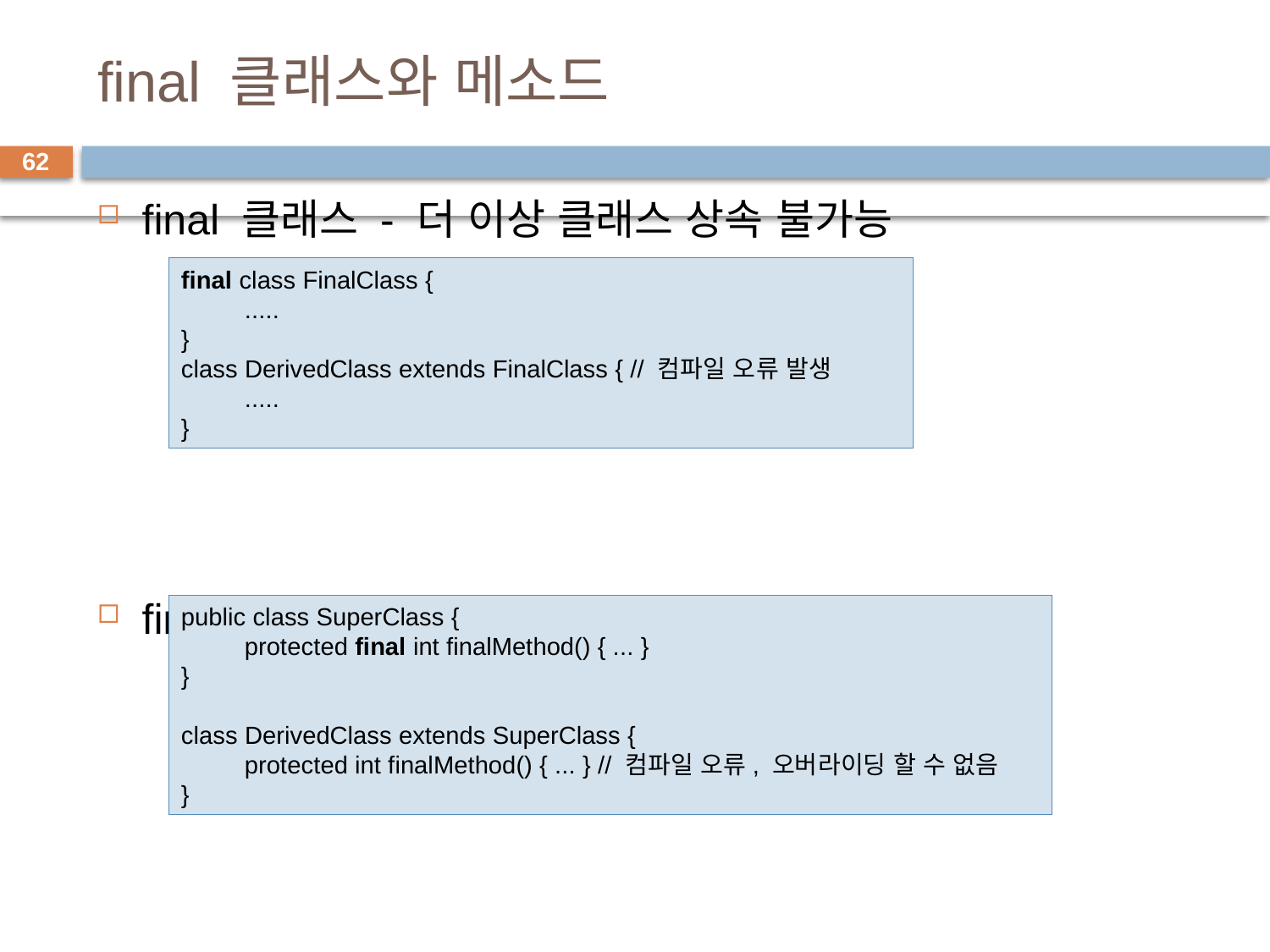

# final 클래스와 메소드
62
final 클래스 - 더 이상 클래스 상속 불가능

final 메소드 - 더 이상 오버라이딩 불가능

final class FinalClass {
.....
}
class DerivedClass extends FinalClass { // 컴파일 오류 발생
.....
}
public class SuperClass {
protected final int finalMethod() { ... }
}

class DerivedClass extends SuperClass {
protected int finalMethod() { ... } // 컴파일 오류, 오버라이딩 할 수 없음
}